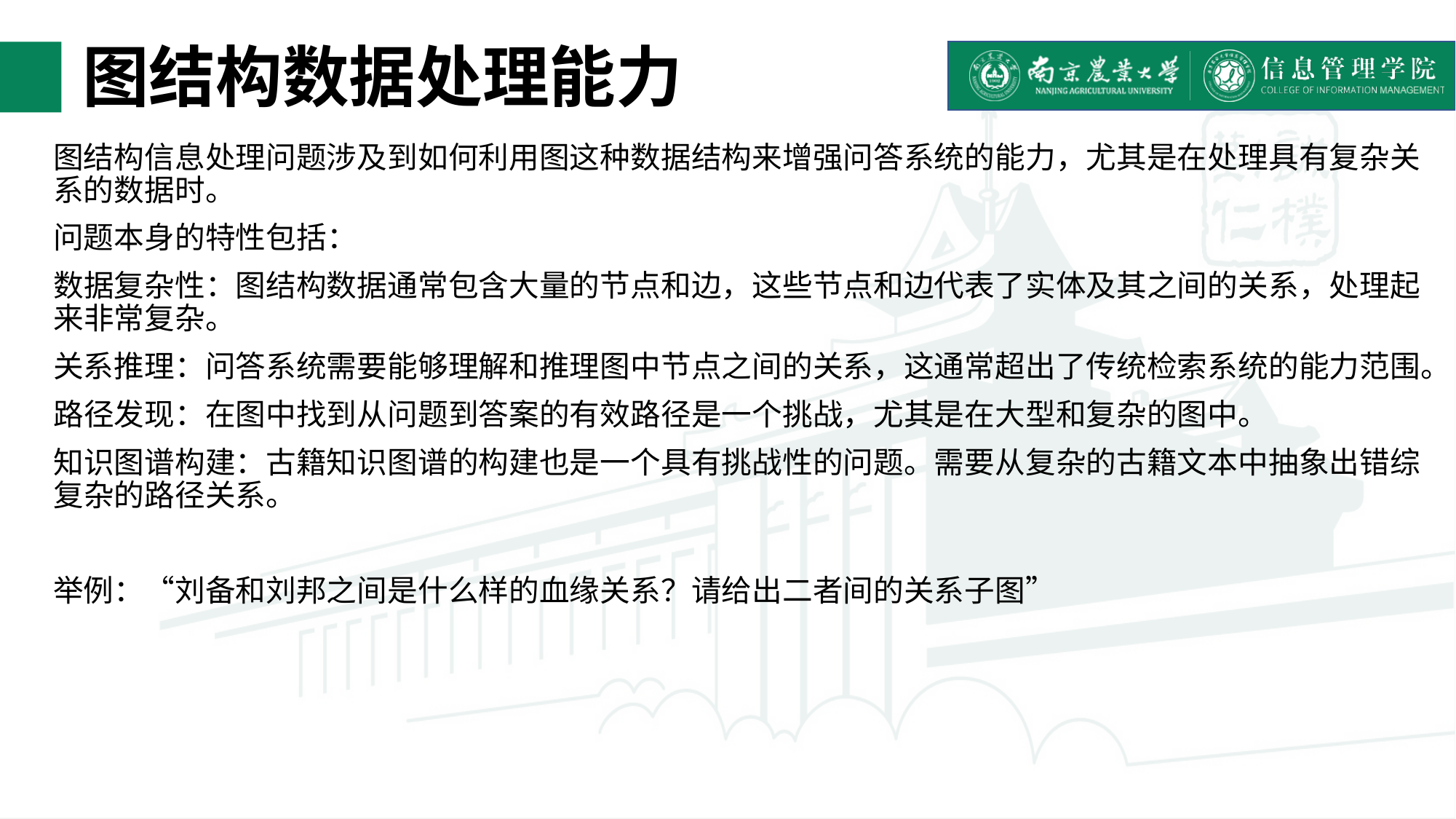

# 图结构数据处理能力
图结构信息处理问题涉及到如何利用图这种数据结构来增强问答系统的能力，尤其是在处理具有复杂关系的数据时。
问题本身的特性包括：
数据复杂性：图结构数据通常包含大量的节点和边，这些节点和边代表了实体及其之间的关系，处理起来非常复杂。
关系推理：问答系统需要能够理解和推理图中节点之间的关系，这通常超出了传统检索系统的能力范围。
路径发现：在图中找到从问题到答案的有效路径是一个挑战，尤其是在大型和复杂的图中。
知识图谱构建：古籍知识图谱的构建也是一个具有挑战性的问题。需要从复杂的古籍文本中抽象出错综复杂的路径关系。

举例：“刘备和刘邦之间是什么样的血缘关系？请给出二者间的关系子图”